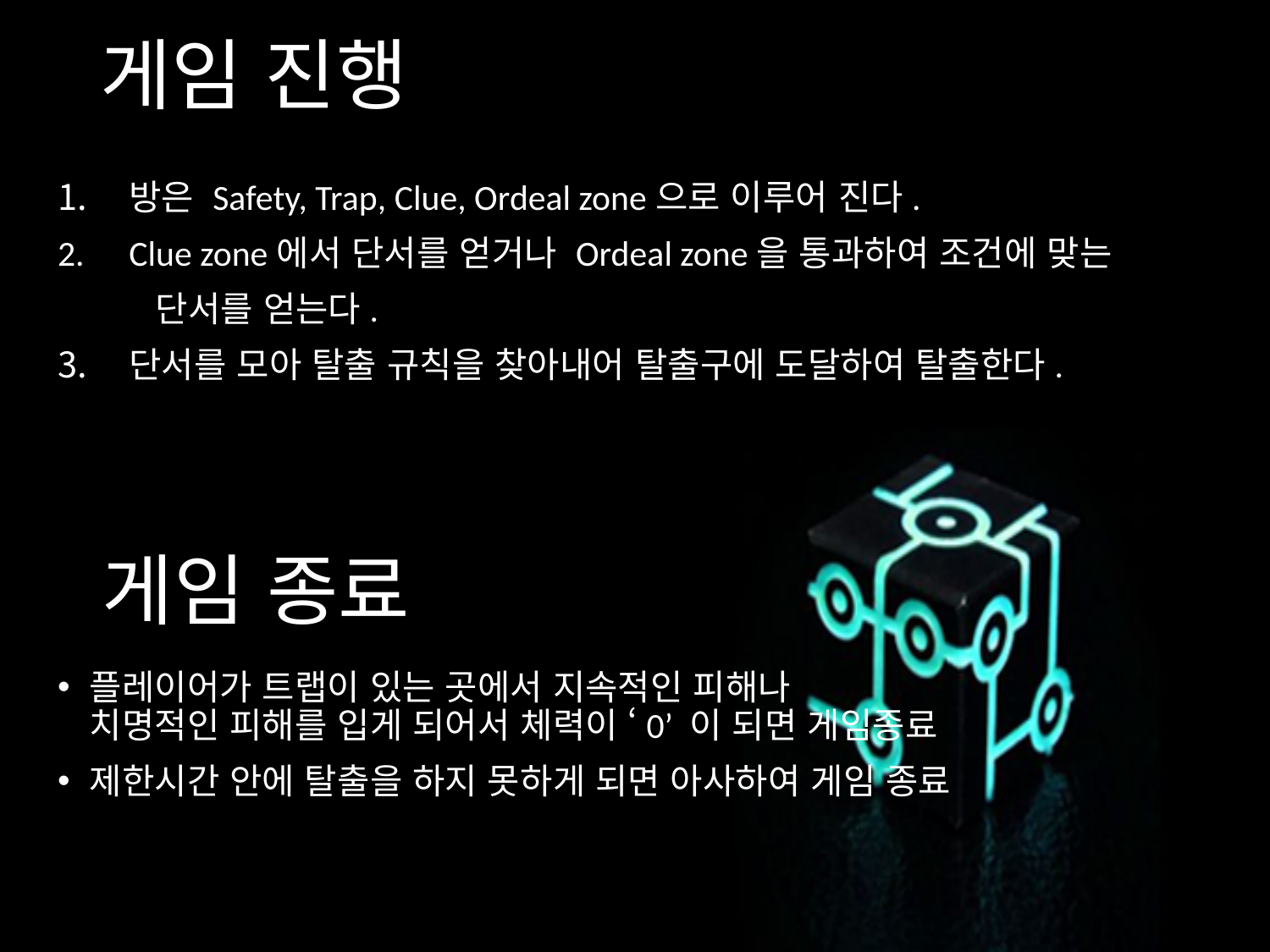

# 게임 진행
방은 Safety, Trap, Clue, Ordeal zone으로 이루어 진다.
Clue zone에서 단서를 얻거나 Ordeal zone을 통과하여 조건에 맞는
         단서를 얻는다.
단서를 모아 탈출 규칙을 찾아내어 탈출구에 도달하여 탈출한다.

게임 종료
플레이어가 트랩이 있는 곳에서 지속적인 피해나
치명적인 피해를 입게 되어서 체력이 ‘0’ 이 되면 게임종료
제한시간 안에 탈출을 하지 못하게 되면 아사하여 게임 종료